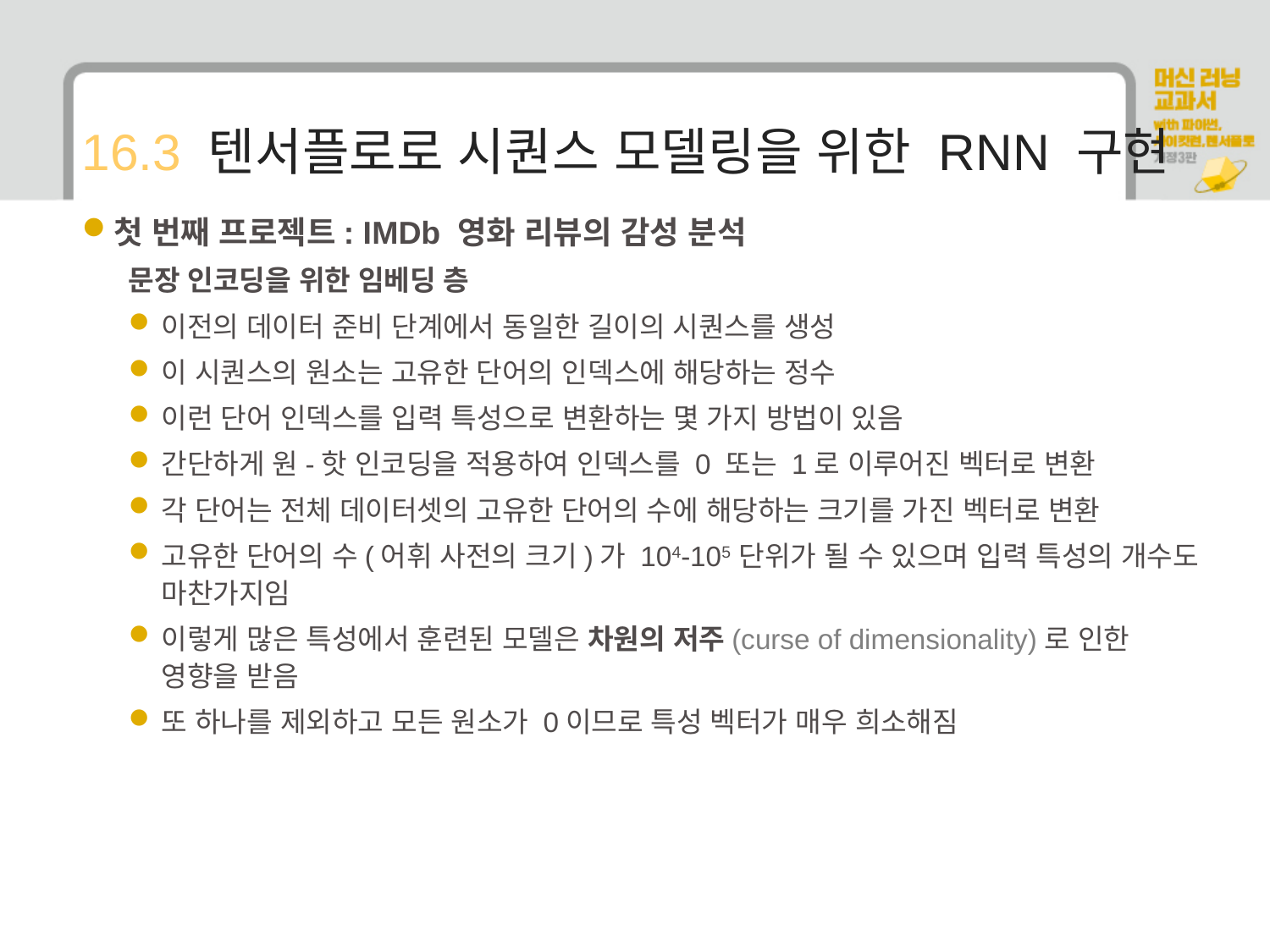

# 16.3 텐서플로로 시퀀스 모델링을 위한 RNN 구현
첫 번째 프로젝트: IMDb 영화 리뷰의 감성 분석
문장 인코딩을 위한 임베딩 층
이전의 데이터 준비 단계에서 동일한 길이의 시퀀스를 생성
이 시퀀스의 원소는 고유한 단어의 인덱스에 해당하는 정수
이런 단어 인덱스를 입력 특성으로 변환하는 몇 가지 방법이 있음
간단하게 원-핫 인코딩을 적용하여 인덱스를 0 또는 1로 이루어진 벡터로 변환
각 단어는 전체 데이터셋의 고유한 단어의 수에 해당하는 크기를 가진 벡터로 변환
고유한 단어의 수(어휘 사전의 크기)가 104-105 단위가 될 수 있으며 입력 특성의 개수도 마찬가지임
이렇게 많은 특성에서 훈련된 모델은 차원의 저주(curse of dimensionality)로 인한 영향을 받음
또 하나를 제외하고 모든 원소가 0이므로 특성 벡터가 매우 희소해짐